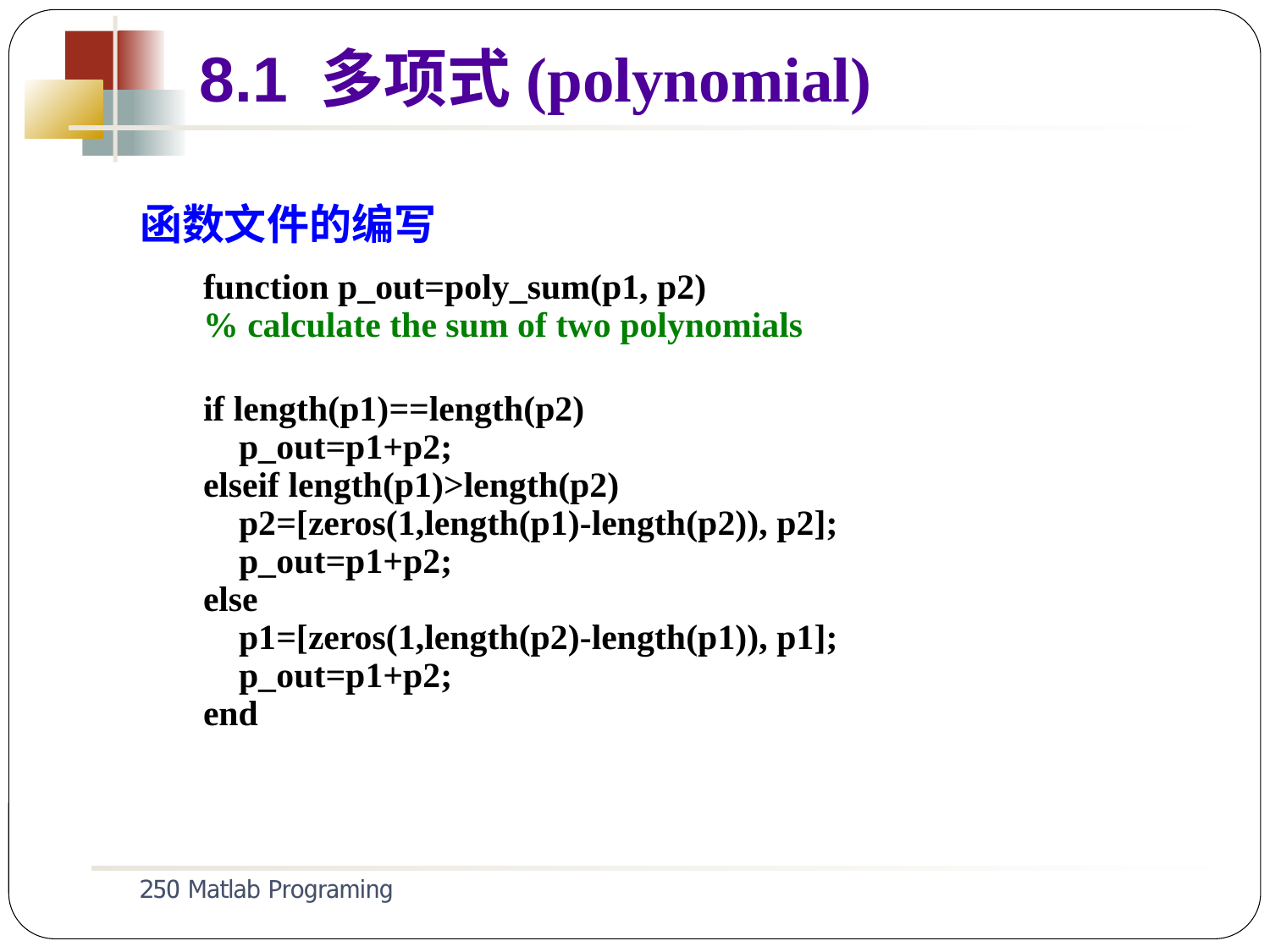

函数文件的编写
function p_out=poly_sum(p1, p2)
% calculate the sum of two polynomials

if length(p1)==length(p2)
    p_out=p1+p2;
elseif length(p1)>length(p2)
    p2=[zeros(1,length(p1)-length(p2)), p2];
    p_out=p1+p2;
else
    p1=[zeros(1,length(p2)-length(p1)), p1];
    p_out=p1+p2;
end
8.1 多项式(polynomial)
250 Matlab Programing